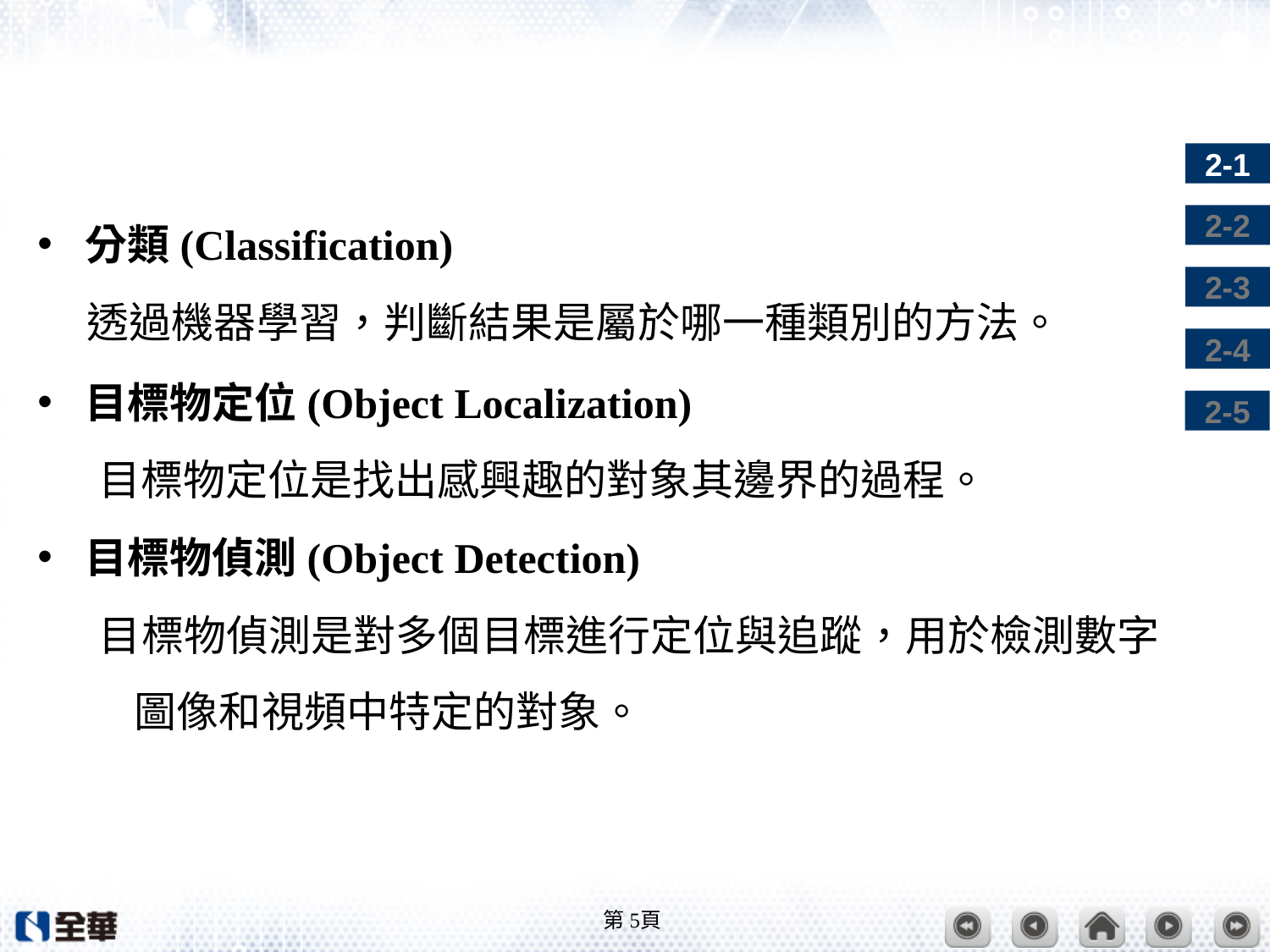

#
分類(Classification)
	透過機器學習，判斷結果是屬於哪一種類別的方法。
目標物定位(Object Localization)
    目標物定位是找出感興趣的對象其邊界的過程。
目標物偵測(Object Detection)
    目標物偵測是對多個目標進行定位與追蹤，用於檢測數字      圖像和視頻中特定的對象。